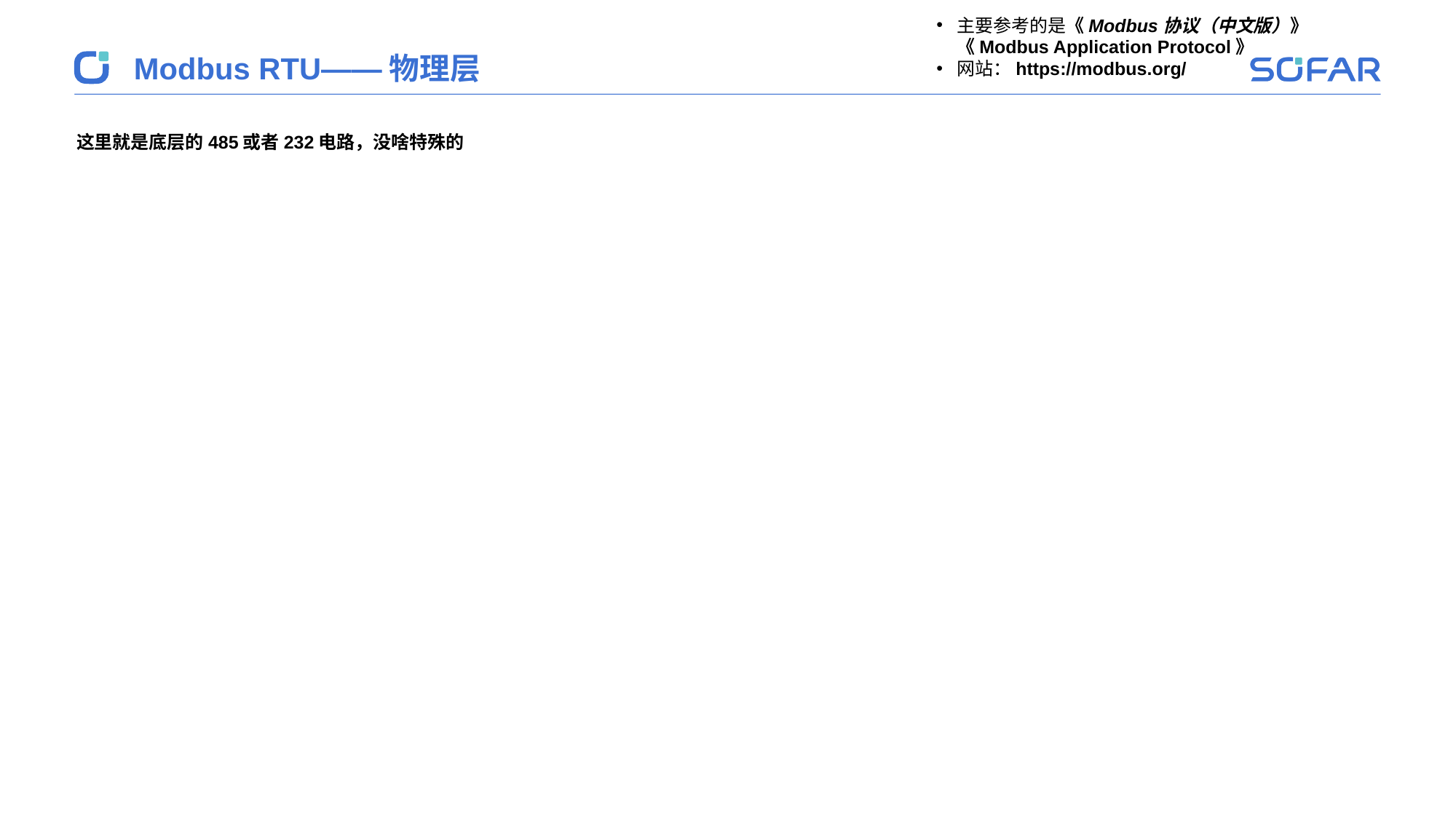

主要参考的是《Modbus协议（中文版）》《Modbus Application Protocol》
网站：https://modbus.org/
Modbus RTU——物理层
这里就是底层的485或者232电路，没啥特殊的